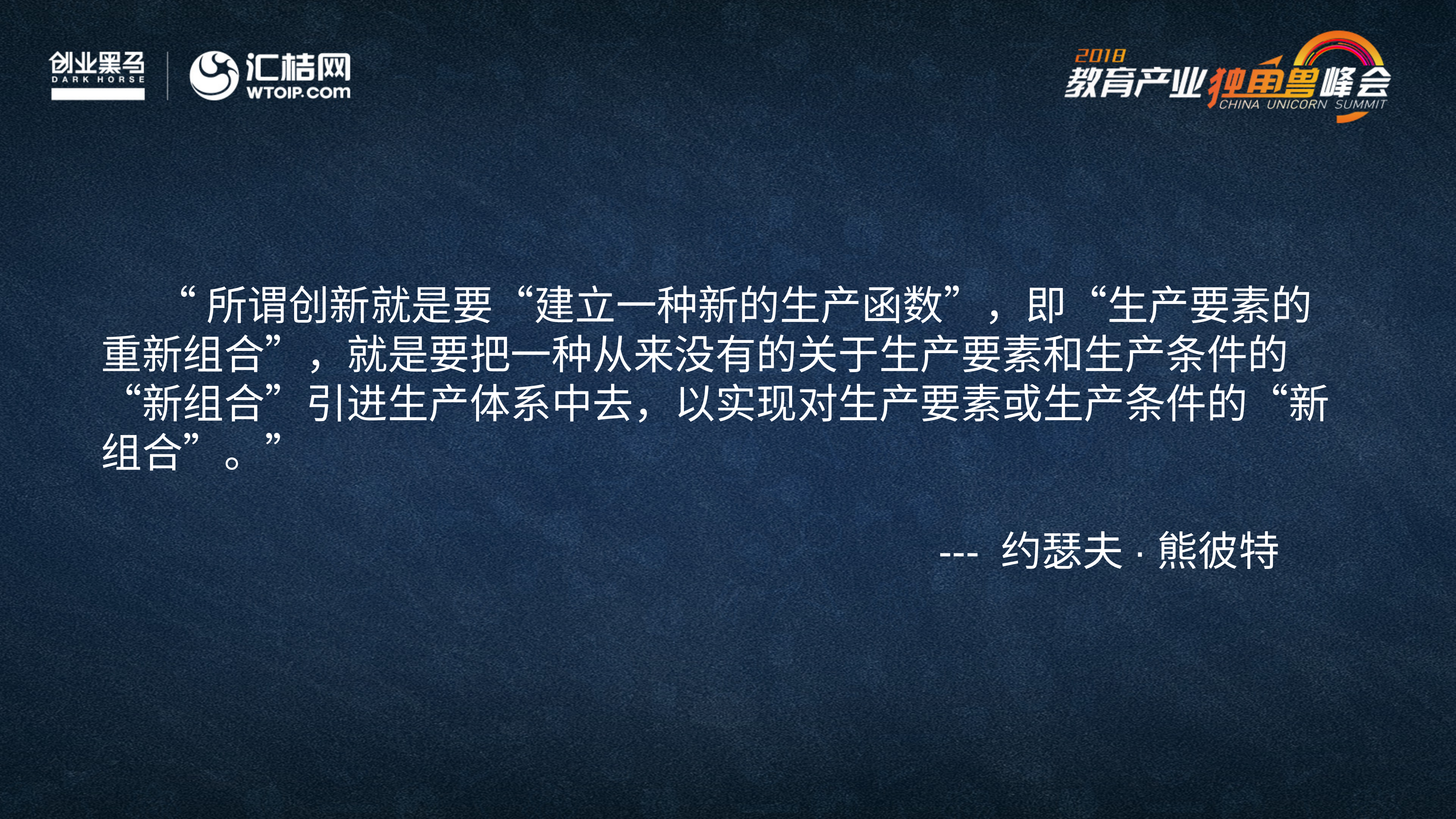

“所谓创新就是要“建立一种新的生产函数”，即“生产要素的重新组合”，就是要把一种从来没有的关于生产要素和生产条件的“新组合”引进生产体系中去，以实现对生产要素或生产条件的“新组合”。”

										                     --- 约瑟夫·熊彼特